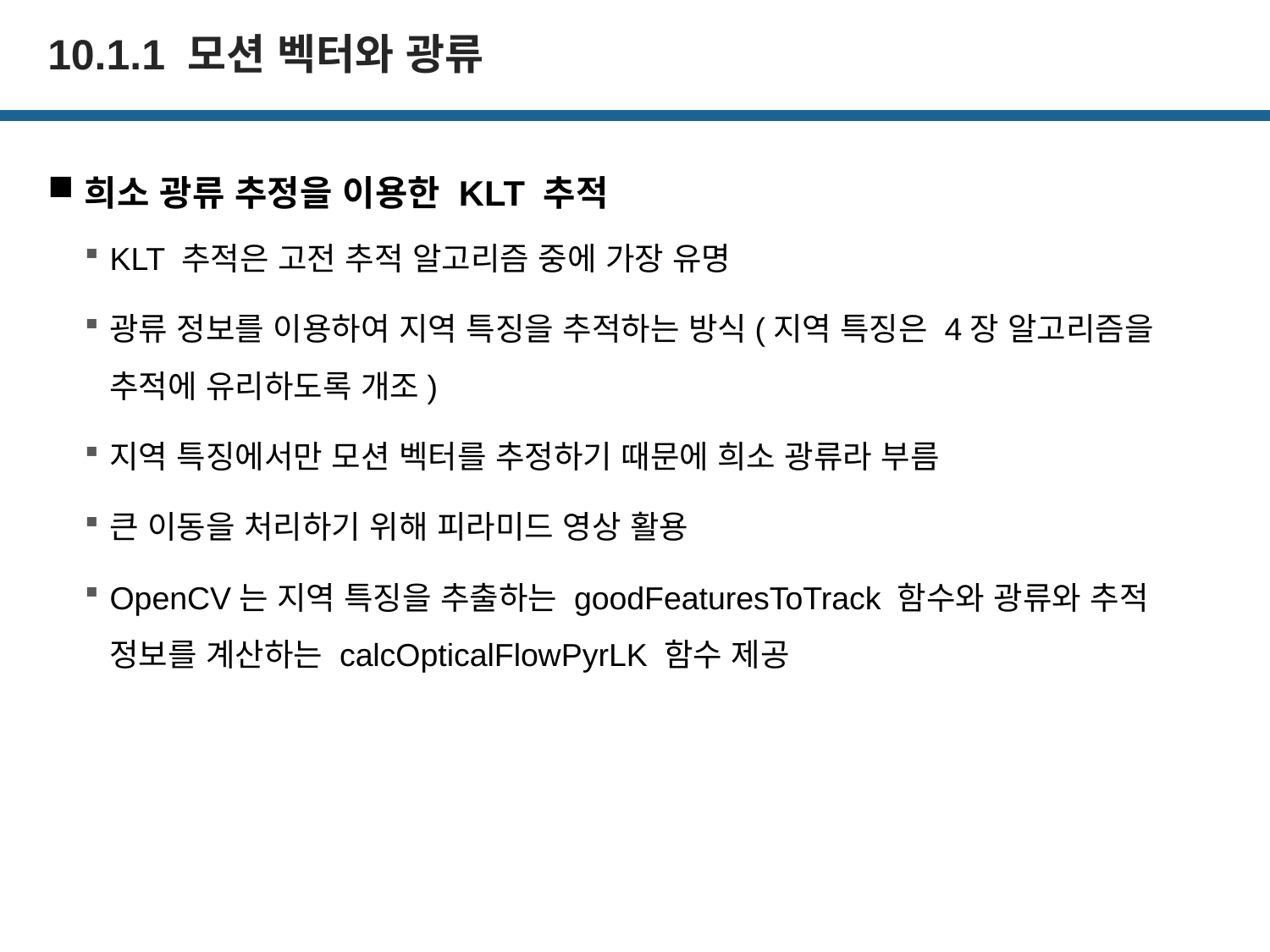

# 10.1.1 모션 벡터와 광류
희소 광류 추정을 이용한 KLT 추적
KLT 추적은 고전 추적 알고리즘 중에 가장 유명
광류 정보를 이용하여 지역 특징을 추적하는 방식(지역 특징은 4장 알고리즘을 추적에 유리하도록 개조)
지역 특징에서만 모션 벡터를 추정하기 때문에 희소 광류라 부름
큰 이동을 처리하기 위해 피라미드 영상 활용
OpenCV는 지역 특징을 추출하는 goodFeaturesToTrack 함수와 광류와 추적 정보를 계산하는 calcOpticalFlowPyrLK 함수 제공